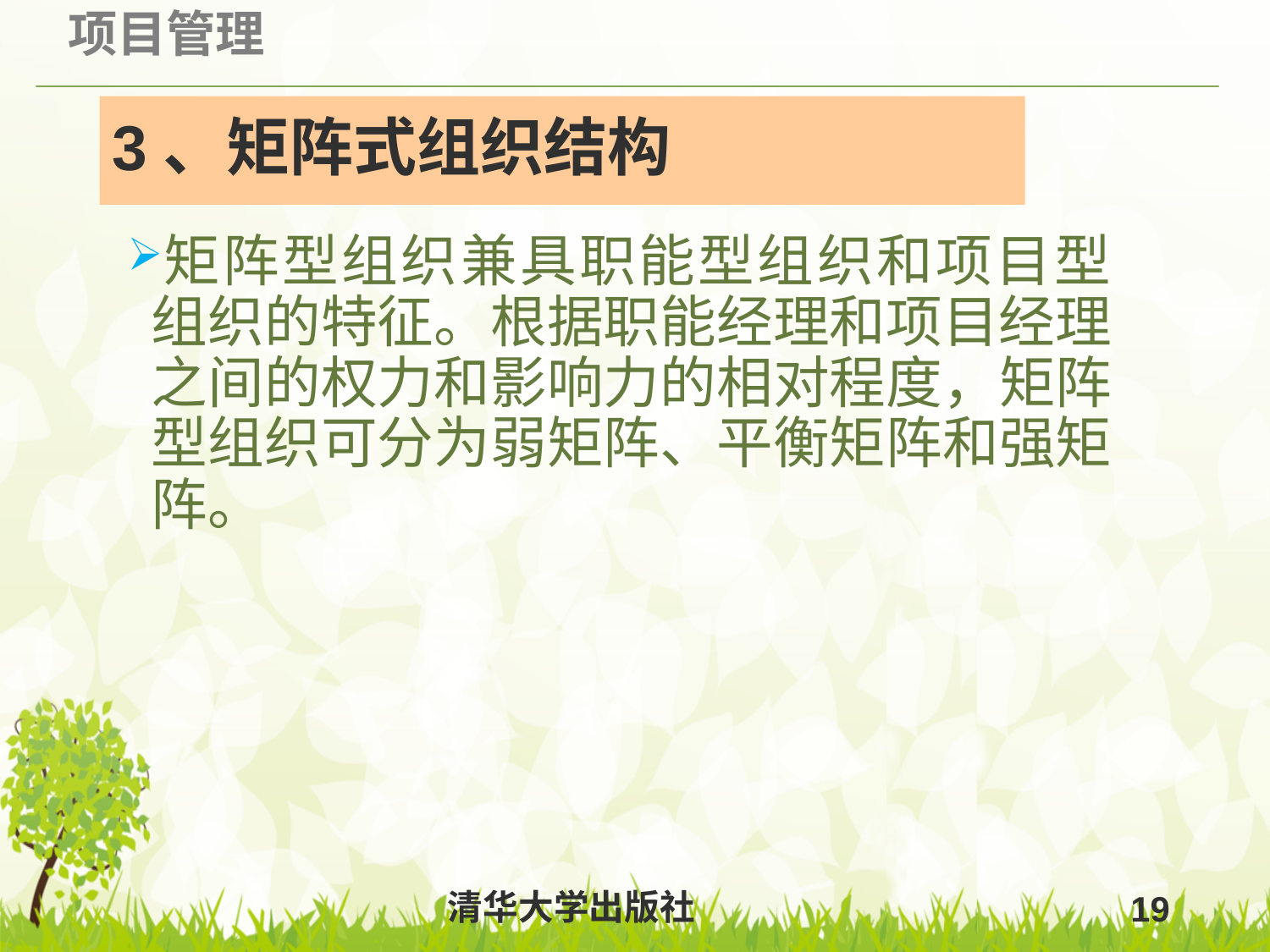

# 3、矩阵式组织结构
矩阵型组织兼具职能型组织和项目型组织的特征。根据职能经理和项目经理之间的权力和影响力的相对程度，矩阵型组织可分为弱矩阵、平衡矩阵和强矩阵。

清华大学出版社
19